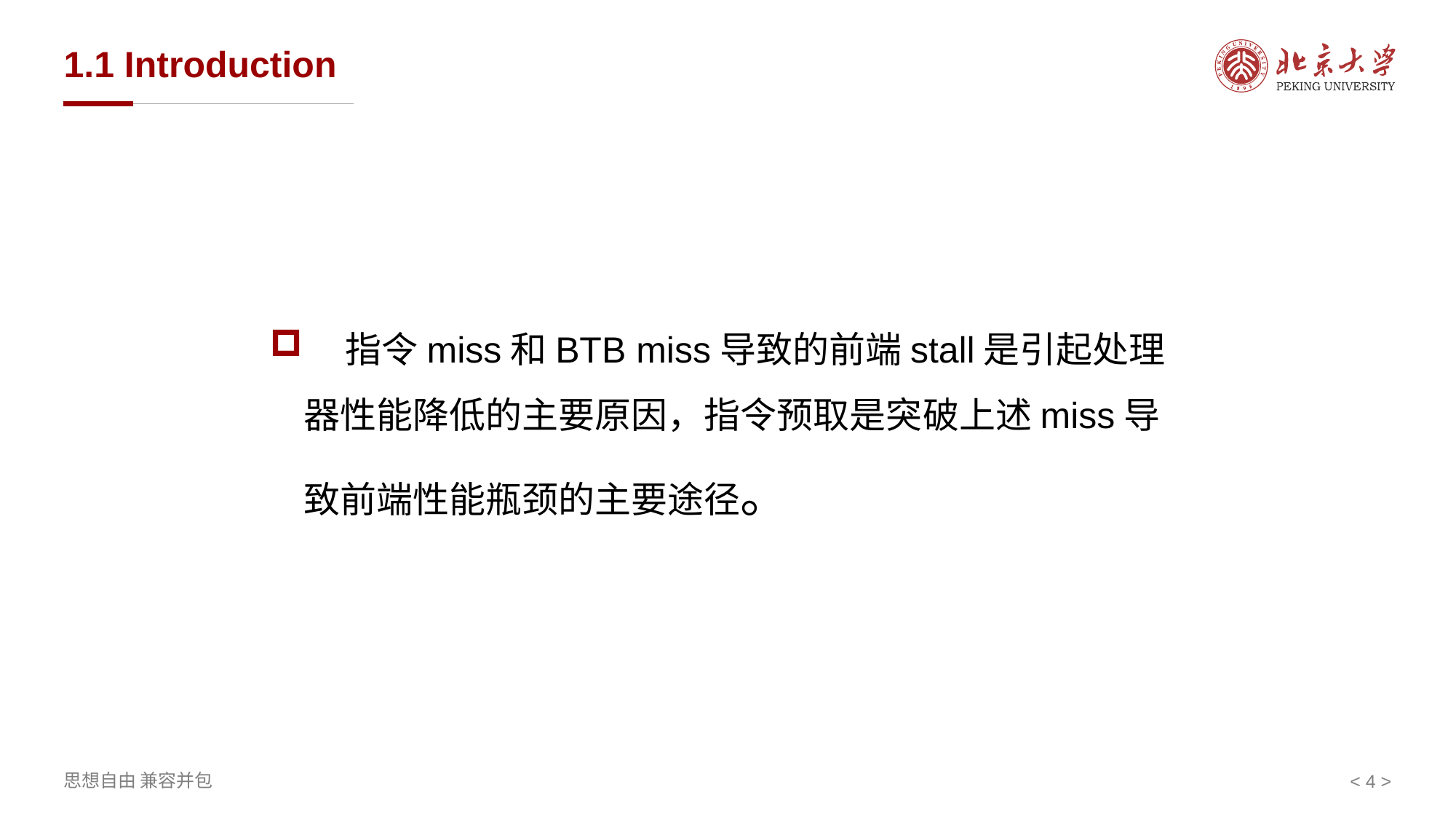

# 1.1 Introduction
    指令miss和BTB miss导致的前端stall是引起处理器性能降低的主要原因，指令预取是突破上述miss导致前端性能瓶颈的主要途径。
< 4 >